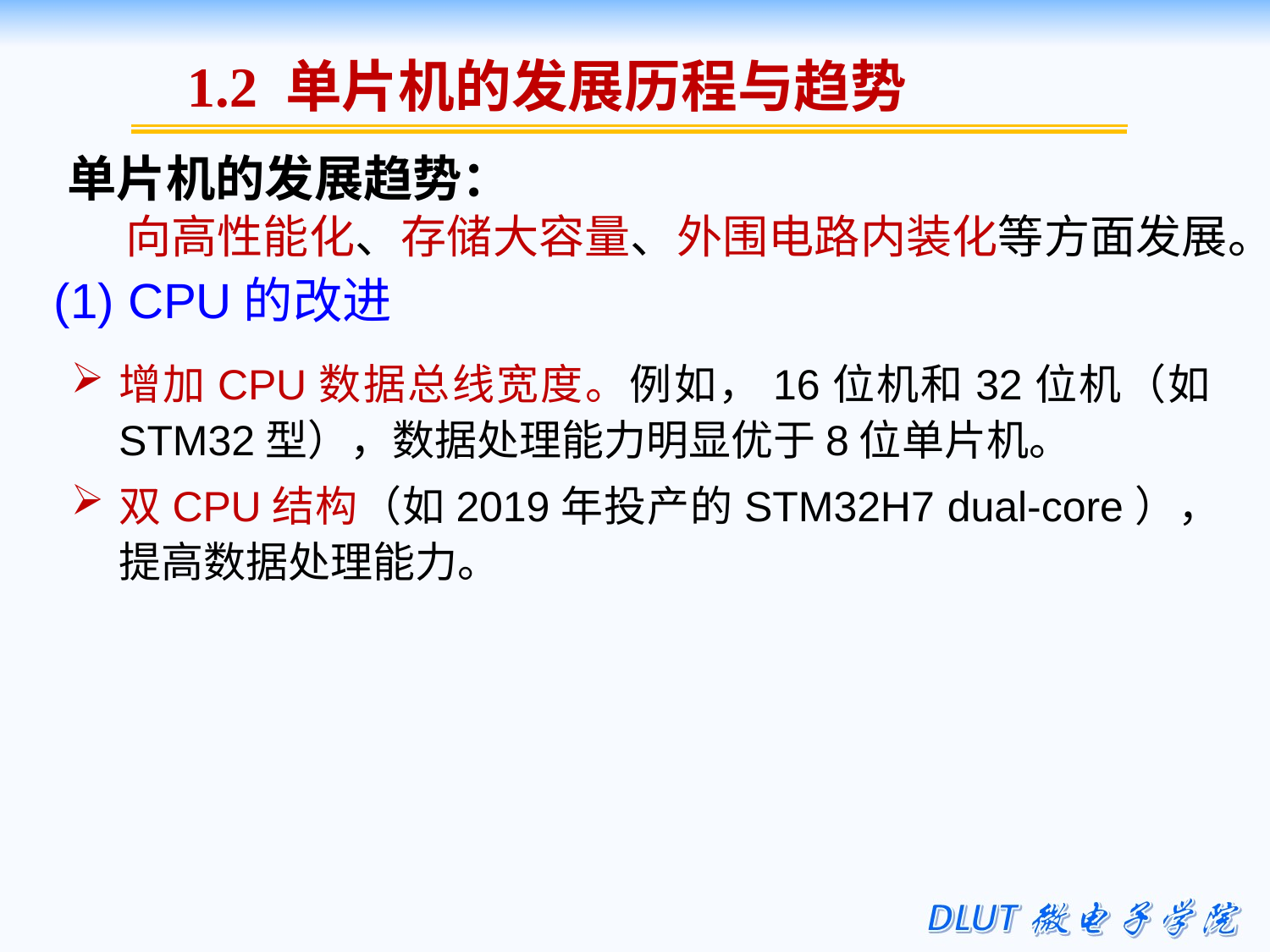

1.2 单片机的发展历程与趋势
单片机的发展趋势：
向高性能化、存储大容量、外围电路内装化等方面发展。
   (1) CPU的改进
增加CPU数据总线宽度。例如，16位机和32位机（如STM32型），数据处理能力明显优于8位单片机。
双CPU结构（如2019年投产的STM32H7 dual-core），提高数据处理能力。